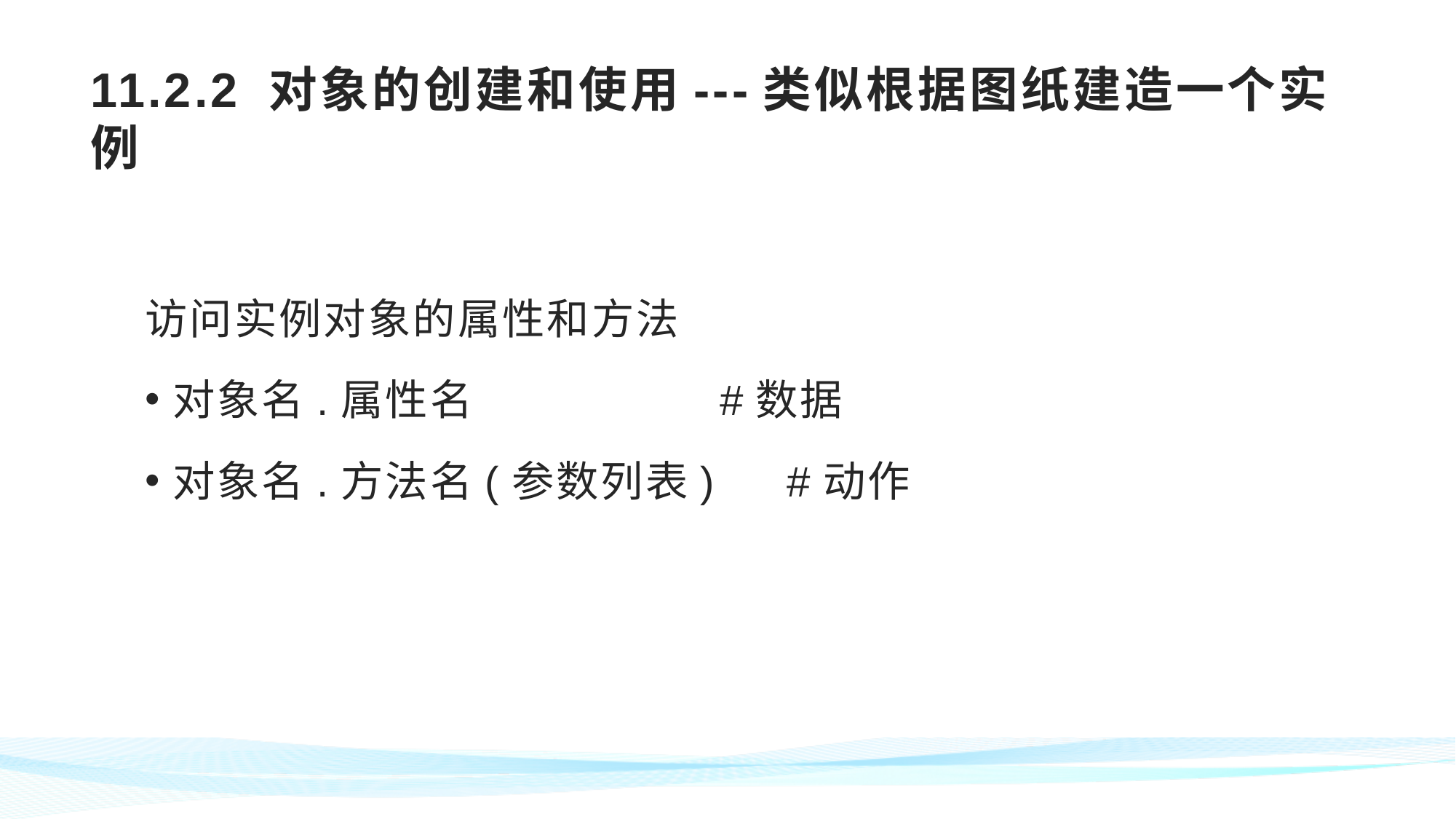

# 11.2.2 对象的创建和使用---类似根据图纸建造一个实例

访问实例对象的属性和方法
对象名.属性名                    #数据
对象名.方法名(参数列表)     #动作